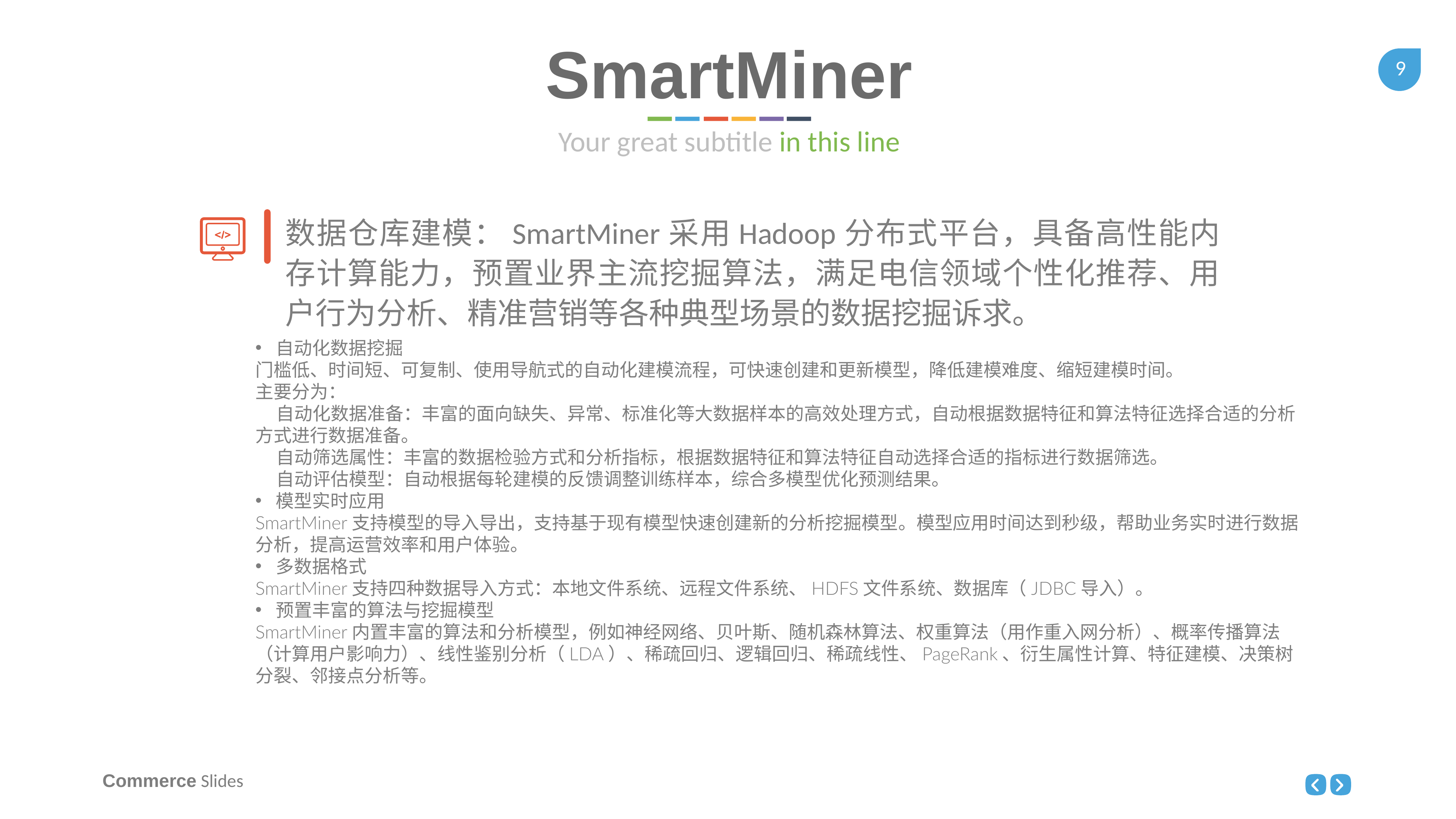

SmartMiner

Your great subtitle in this line
数据仓库建模：SmartMiner采用Hadoop分布式平台，具备高性能内存计算能力，预置业界主流挖掘算法，满足电信领域个性化推荐、用户行为分析、精准营销等各种典型场景的数据挖掘诉求。

自动化数据挖掘
门槛低、时间短、可复制、使用导航式的自动化建模流程，可快速创建和更新模型，降低建模难度、缩短建模时间。
主要分为：
    自动化数据准备：丰富的面向缺失、异常、标准化等大数据样本的高效处理方式，自动根据数据特征和算法特征选择合适的分析方式进行数据准备。
    自动筛选属性：丰富的数据检验方式和分析指标，根据数据特征和算法特征自动选择合适的指标进行数据筛选。
    自动评估模型：自动根据每轮建模的反馈调整训练样本，综合多模型优化预测结果。
模型实时应用
SmartMiner支持模型的导入导出，支持基于现有模型快速创建新的分析挖掘模型。模型应用时间达到秒级，帮助业务实时进行数据分析，提高运营效率和用户体验。
多数据格式
SmartMiner支持四种数据导入方式：本地文件系统、远程文件系统、HDFS文件系统、数据库（JDBC导入）。
预置丰富的算法与挖掘模型
SmartMiner内置丰富的算法和分析模型，例如神经网络、贝叶斯、随机森林算法、权重算法（用作重入网分析）、概率传播算法（计算用户影响力）、线性鉴别分析（LDA）、稀疏回归、逻辑回归、稀疏线性、PageRank、衍生属性计算、特征建模、决策树分裂、邻接点分析等。